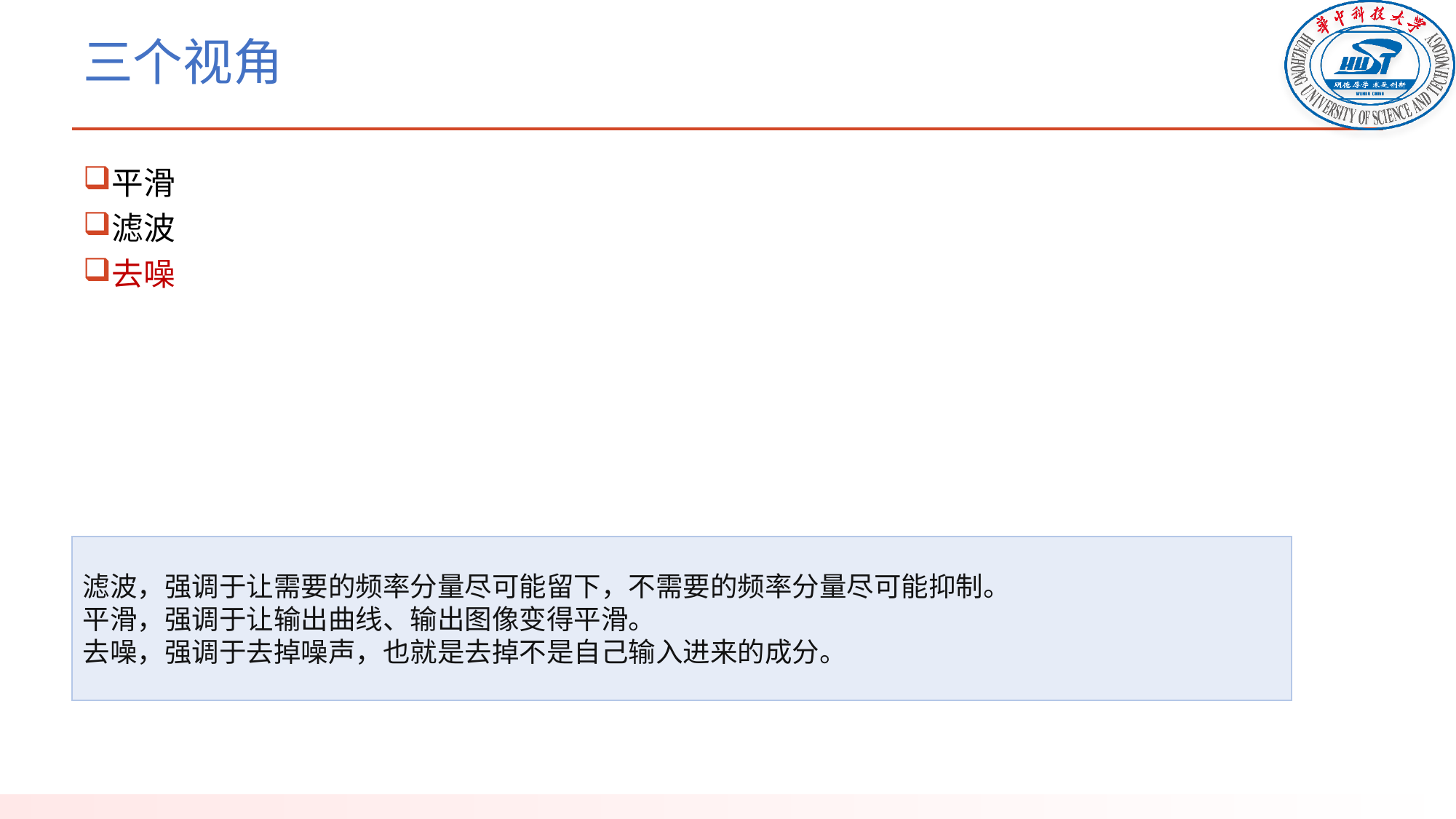

# 三个视角
平滑
滤波
去噪

滤波，强调于让需要的频率分量尽可能留下，不需要的频率分量尽可能抑制。
平滑，强调于让输出曲线、输出图像变得平滑。
去噪，强调于去掉噪声，也就是去掉不是自己输入进来的成分。